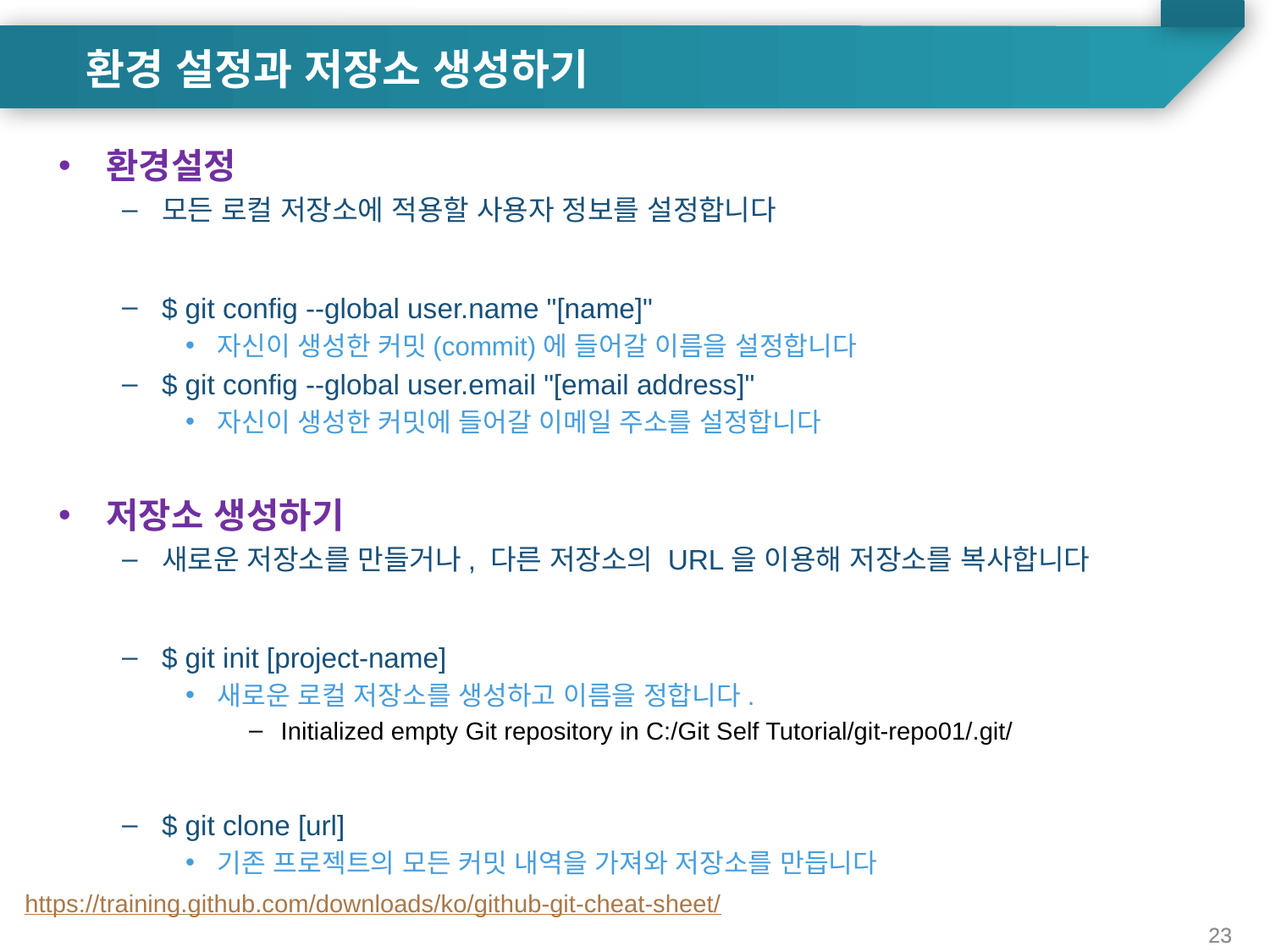

환경 설정과 저장소 생성하기
환경설정
모든 로컬 저장소에 적용할 사용자 정보를 설정합니다

$ git config --global user.name "[name]"
자신이 생성한 커밋(commit)에 들어갈 이름을 설정합니다
$ git config --global user.email "[email address]"
자신이 생성한 커밋에 들어갈 이메일 주소를 설정합니다

저장소 생성하기
새로운 저장소를 만들거나, 다른 저장소의 URL을 이용해 저장소를 복사합니다

$ git init [project-name]
새로운 로컬 저장소를 생성하고 이름을 정합니다.
Initialized empty Git repository in C:/Git Self Tutorial/git-repo01/.git/

$ git clone [url]
기존 프로젝트의 모든 커밋 내역을 가져와 저장소를 만듭니다
https://training.github.com/downloads/ko/github-git-cheat-sheet/

23